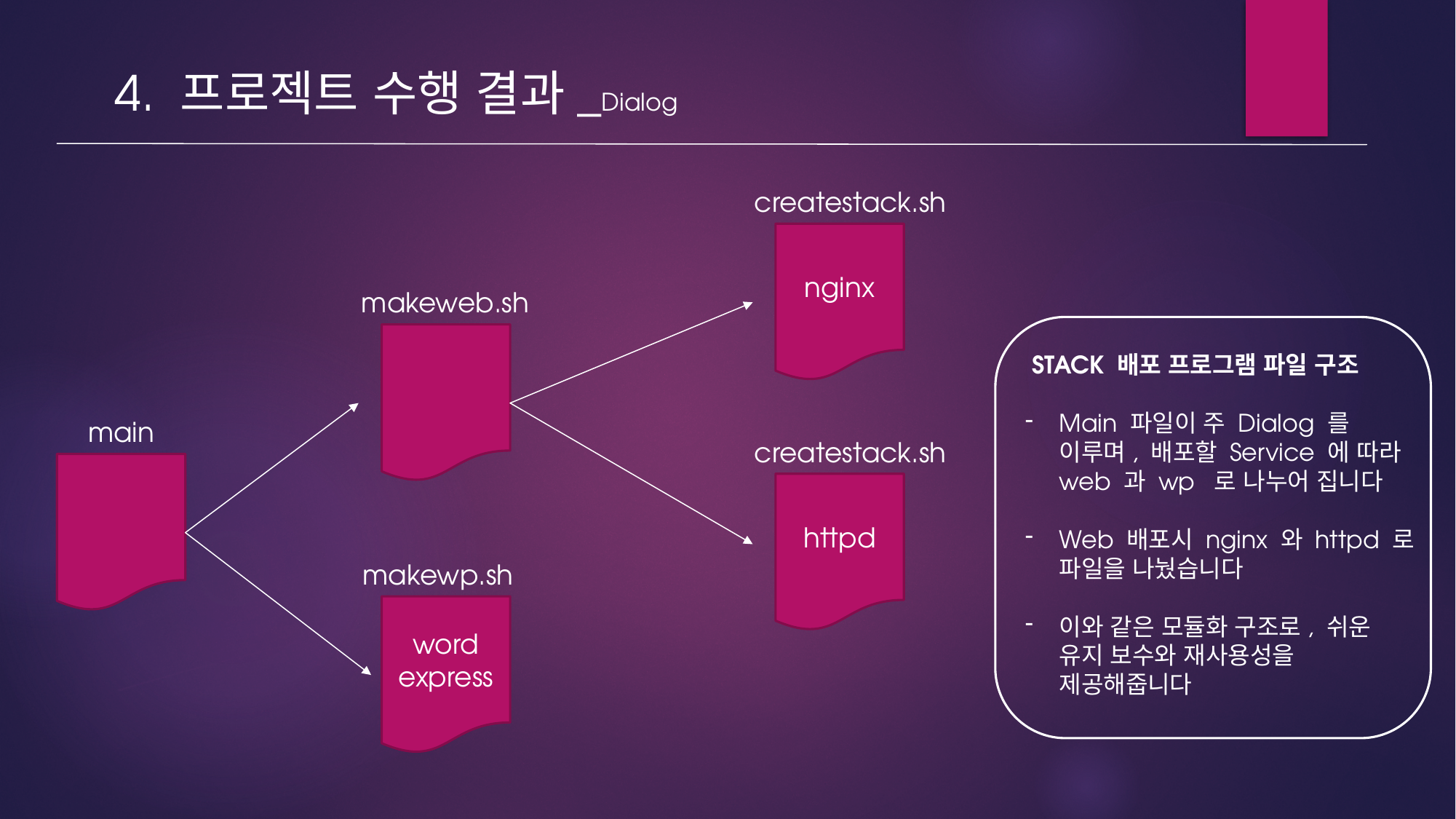

4. 프로젝트 수행 결과_Dialog
createstack.sh
nginx
makeweb.sh

 STACK 배포 프로그램 파일 구조

Main 파일이 주 Dialog 를 이루며, 배포할 Service 에 따라 web 과 wp  로 나누어 집니다

Web 배포시 nginx 와 httpd 로 파일을 나눴습니다

이와 같은 모듈화 구조로, 쉬운 유지 보수와 재사용성을 제공해줍니다
main
createstack.sh

httpd
makewp.sh
word
express